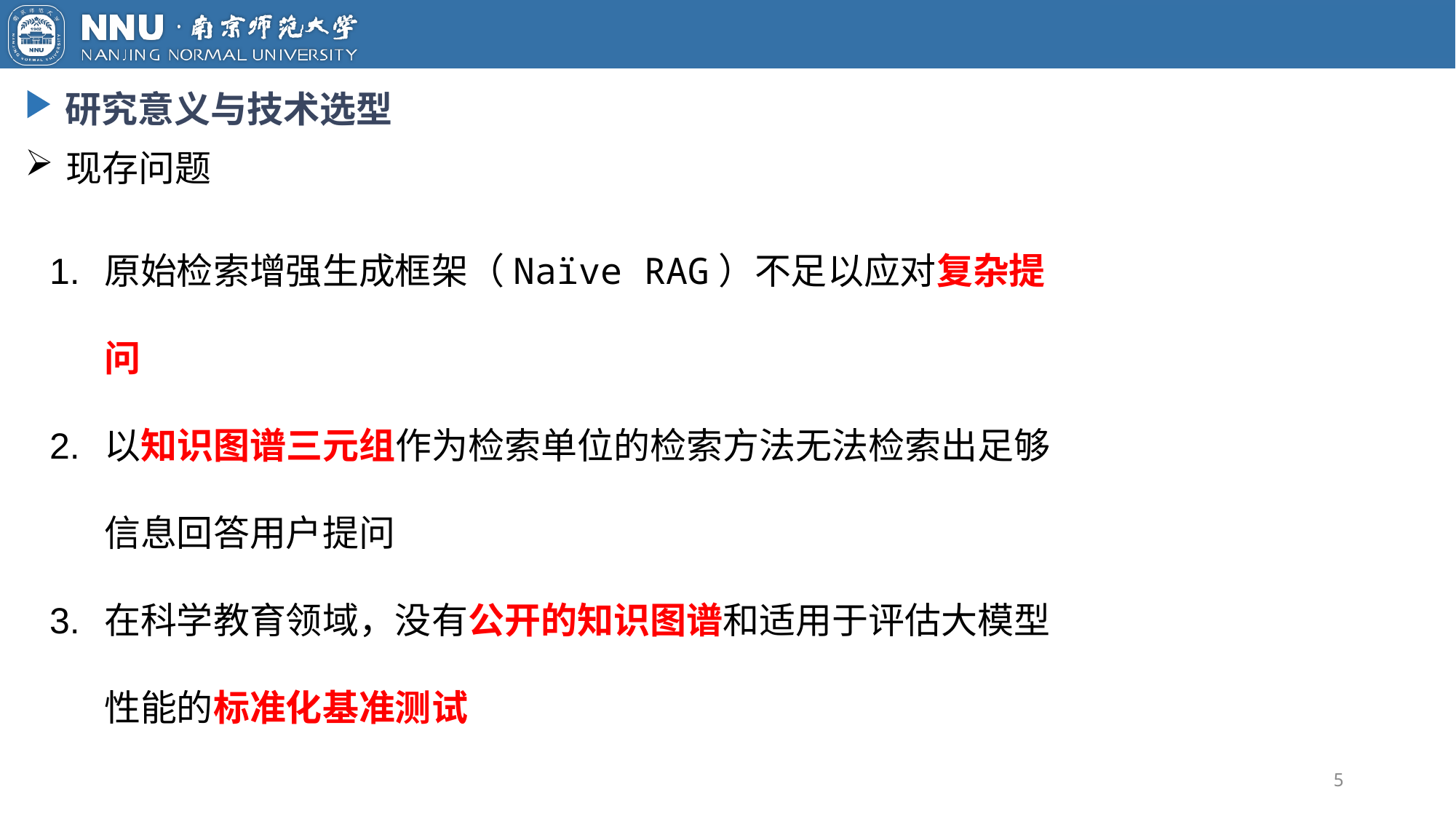

研究意义与技术选型

现存问题
原始检索增强生成框架（Naïve RAG）不足以应对复杂提问
以知识图谱三元组作为检索单位的检索方法无法检索出足够信息回答用户提问
在科学教育领域，没有公开的知识图谱和适用于评估大模型性能的标准化基准测试
5